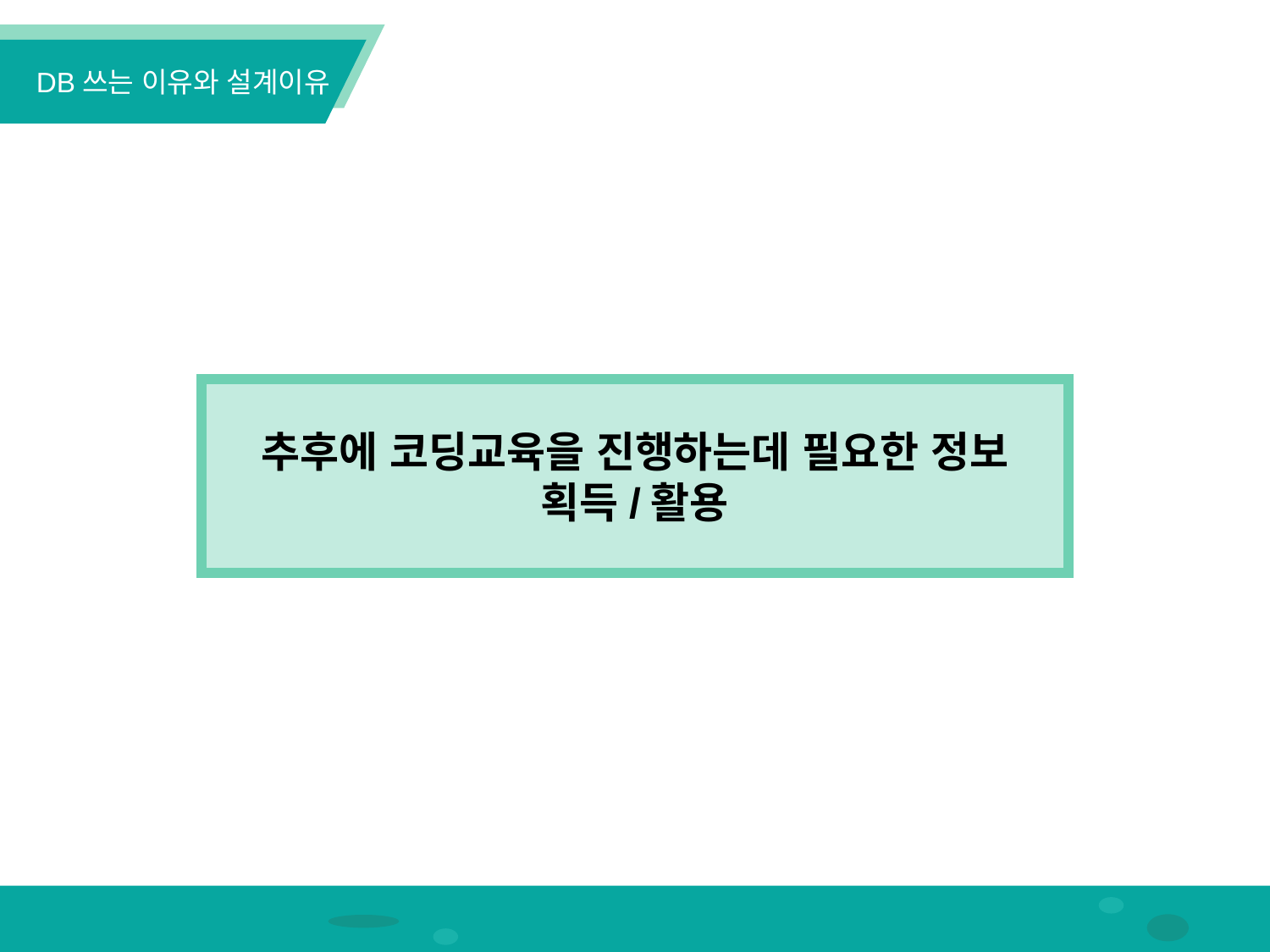

DB쓰는 이유와 설계이유
추후에 코딩교육을 진행하는데 필요한 정보
획득/활용